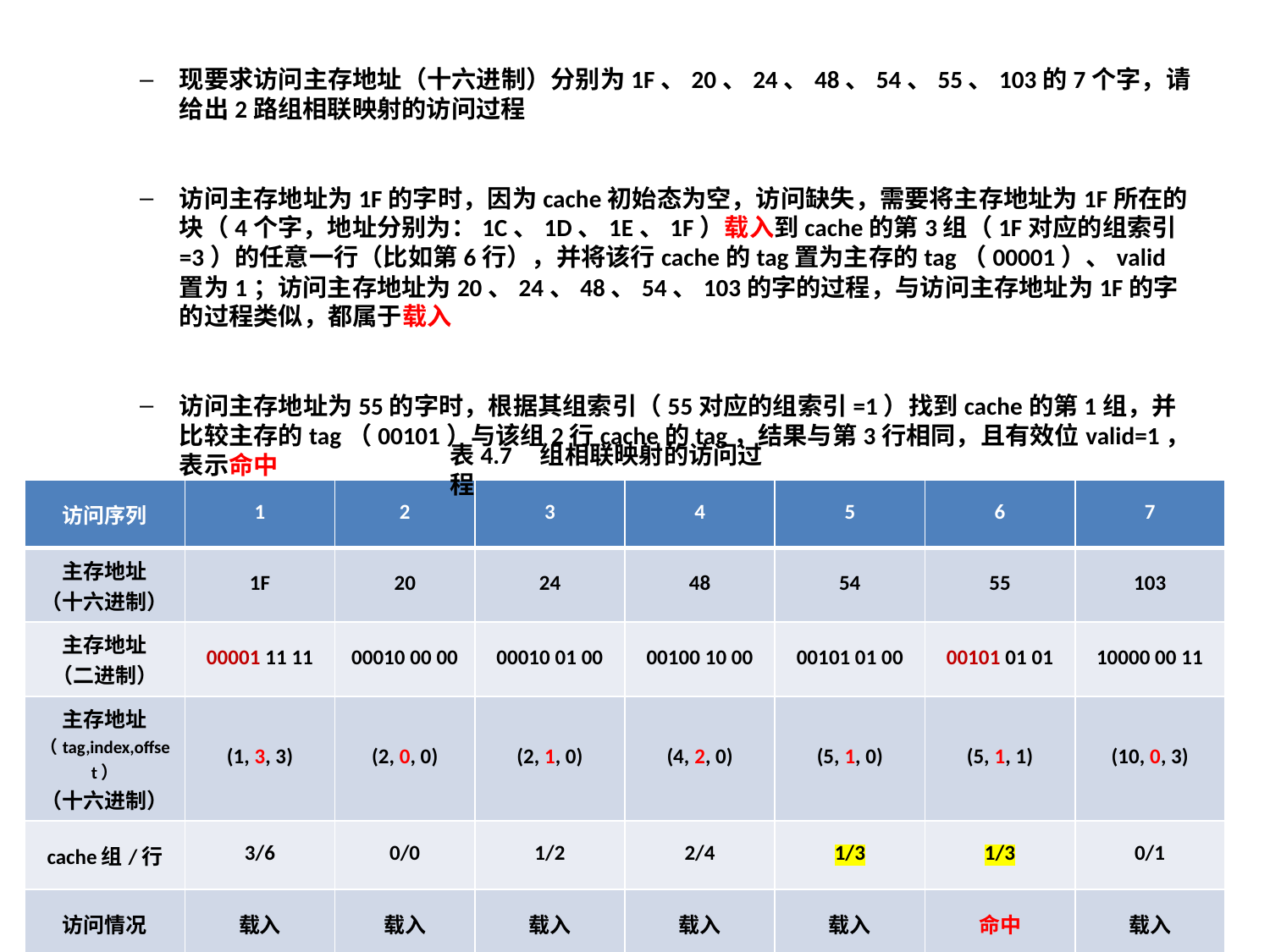

现要求访问主存地址（十六进制）分别为1F、20、24、48、54、55、103的7个字，请给出2路组相联映射的访问过程

访问主存地址为1F的字时，因为cache初始态为空，访问缺失，需要将主存地址为1F所在的块（4个字，地址分别为：1C、1D、1E、1F）载入到cache的第3组（1F对应的组索引=3）的任意一行（比如第6行），并将该行cache的tag置为主存的tag（00001）、valid置为1；访问主存地址为20、24、48、54、103的字的过程，与访问主存地址为1F的字的过程类似，都属于载入

访问主存地址为55的字时，根据其组索引（55对应的组索引=1）找到cache的第1组，并比较主存的tag（00101）与该组2行cache的tag，结果与第3行相同，且有效位valid=1，表示命中

表4.7    组相联映射的访问过程
| 访问序列 | 1 | 2 | 3 | 4 | 5 | 6 | 7 |
| --- | --- | --- | --- | --- | --- | --- | --- |
| 主存地址 （十六进制） | 1F | 20 | 24 | 48 | 54 | 55 | 103 |
| 主存地址 （二进制） | 00001 11 11 | 00010 00 00 | 00010 01 00 | 00100 10 00 | 00101 01 00 | 00101 01 01 | 10000 00 11 |
| 主存地址 （tag,index,offset） （十六进制） | (1, 3, 3) | (2, 0, 0) | (2, 1, 0) | (4, 2, 0) | (5, 1, 0) | (5, 1, 1) | (10, 0, 3) |
| cache组/行 | 3/6 | 0/0 | 1/2 | 2/4 | 1/3 | 1/3 | 0/1 |
| 访问情况 | 载入 | 载入 | 载入 | 载入 | 载入 | 命中 | 载入 |